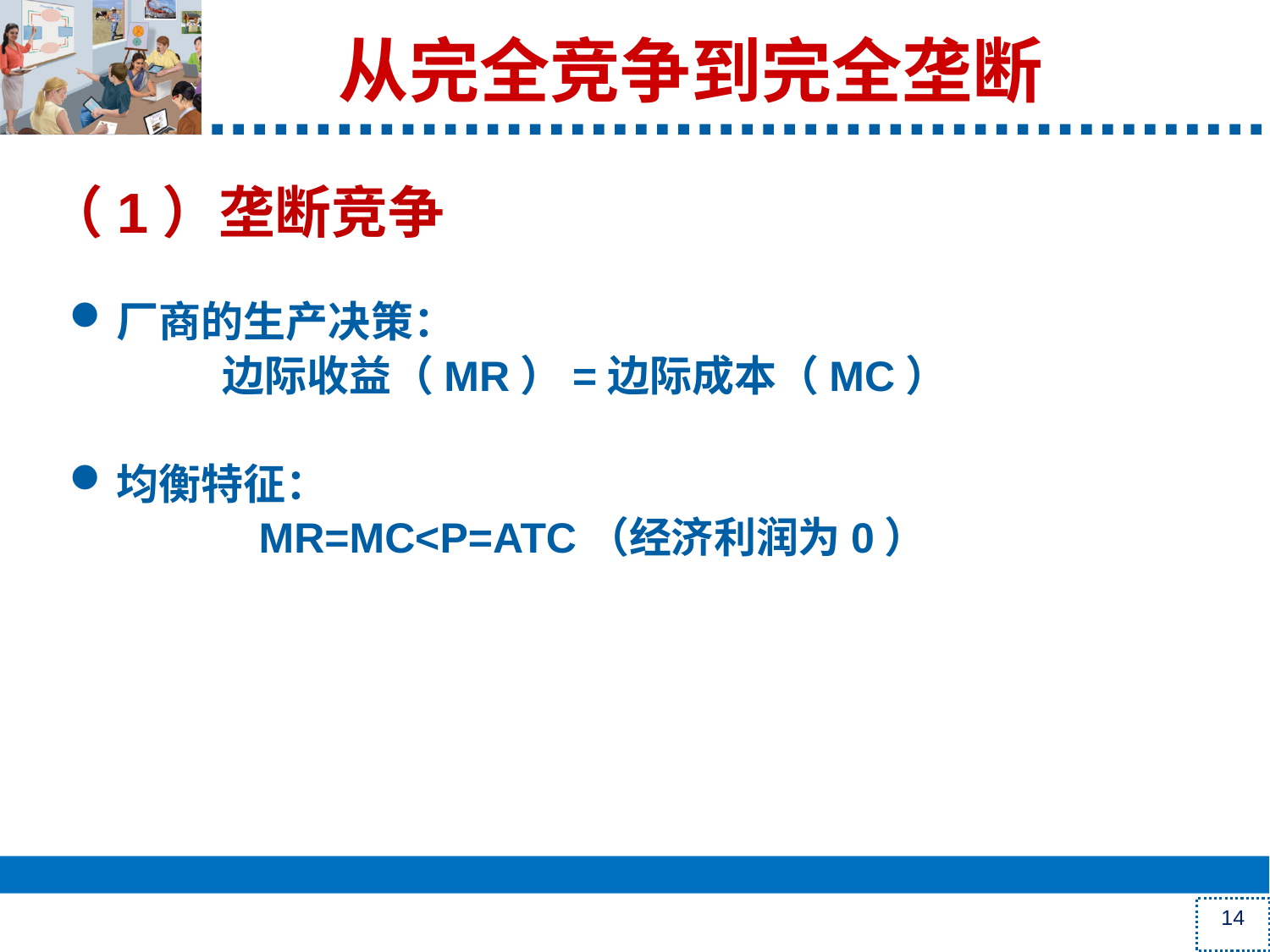

# 从完全竞争到完全垄断

（1）垄断竞争
厂商的生产决策：
               边际收益（MR）=边际成本（MC）

均衡特征：
                MR=MC<P=ATC（经济利润为0）

14